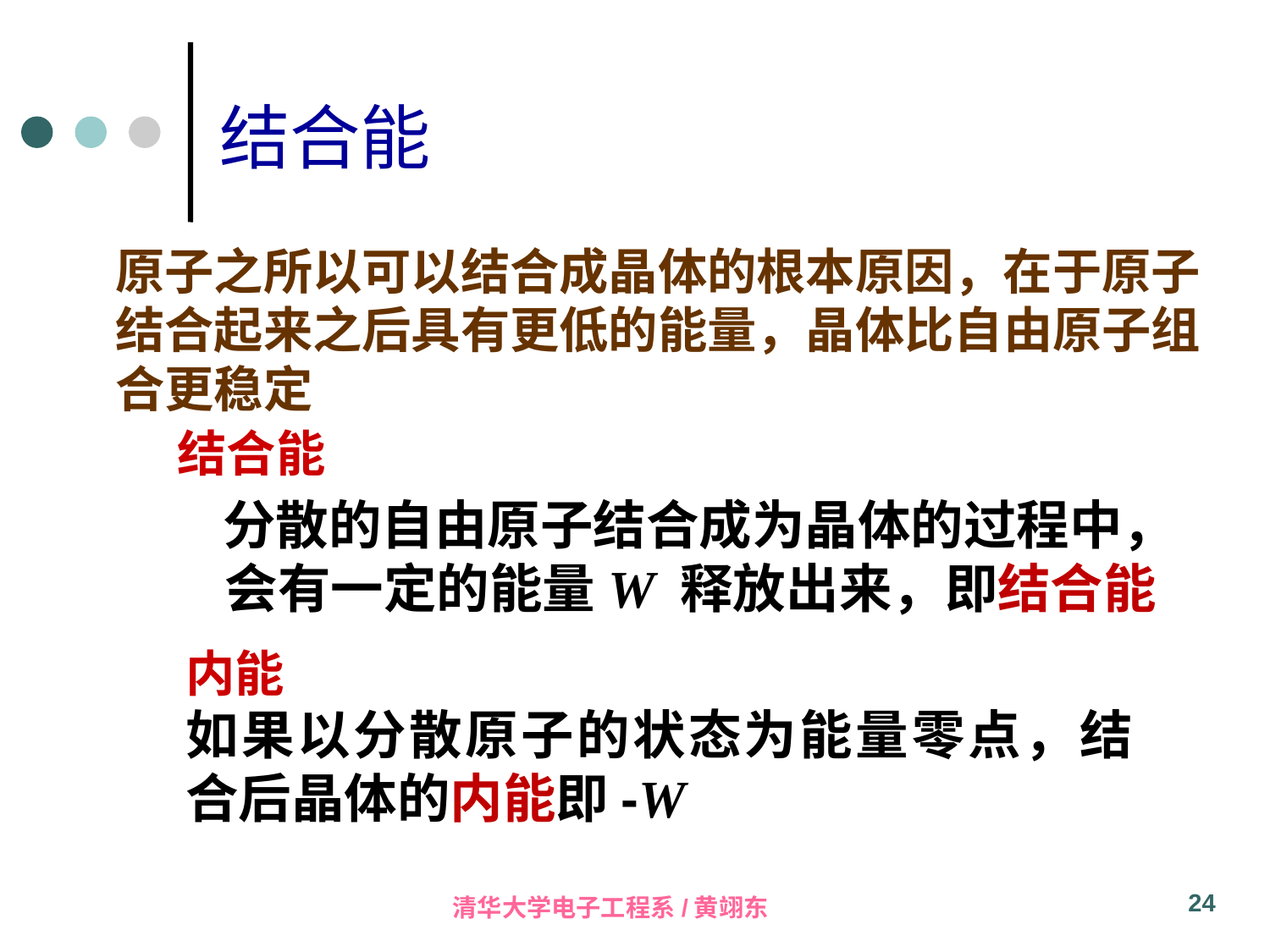

结合能
原子之所以可以结合成晶体的根本原因，在于原子结合起来之后具有更低的能量，晶体比自由原子组合更稳定
结合能
   分散的自由原子结合成为晶体的过程中，会有一定的能量W 释放出来，即结合能

内能
如果以分散原子的状态为能量零点，结合后晶体的内能即-W
24